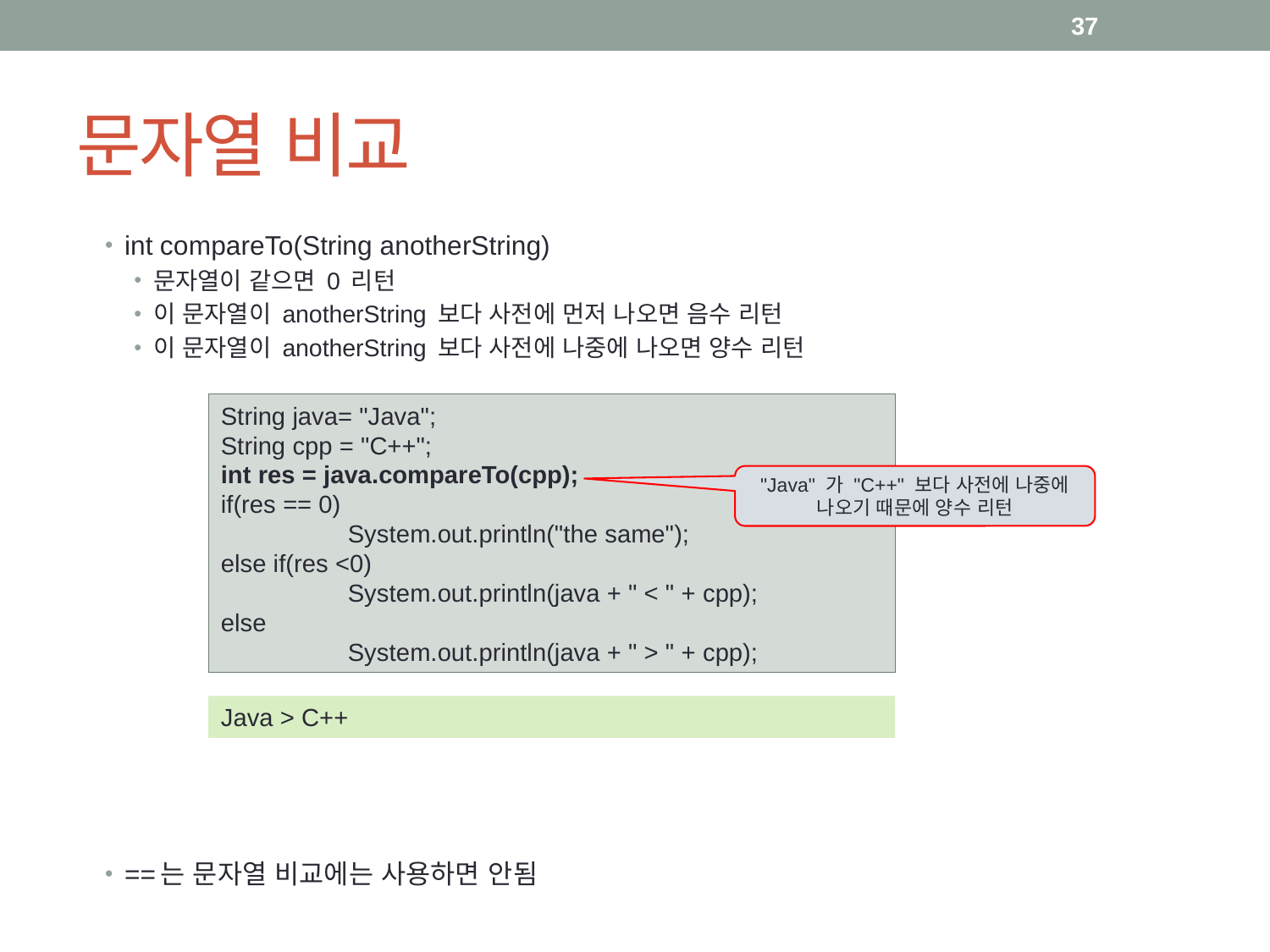

37
# 문자열 비교
int compareTo(String anotherString)
문자열이 같으면 0 리턴
이 문자열이 anotherString 보다 사전에 먼저 나오면 음수 리턴
이 문자열이 anotherString 보다 사전에 나중에 나오면 양수 리턴

==는 문자열 비교에는 사용하면 안됨

String java= "Java";
String cpp = "C++";
int res = java.compareTo(cpp);
if(res == 0)
	System.out.println("the same");
else if(res <0)
	System.out.println(java + " < " + cpp);
else
	System.out.println(java + " > " + cpp);
"Java" 가 "C++" 보다 사전에 나중에 나오기 때문에 양수 리턴
Java > C++